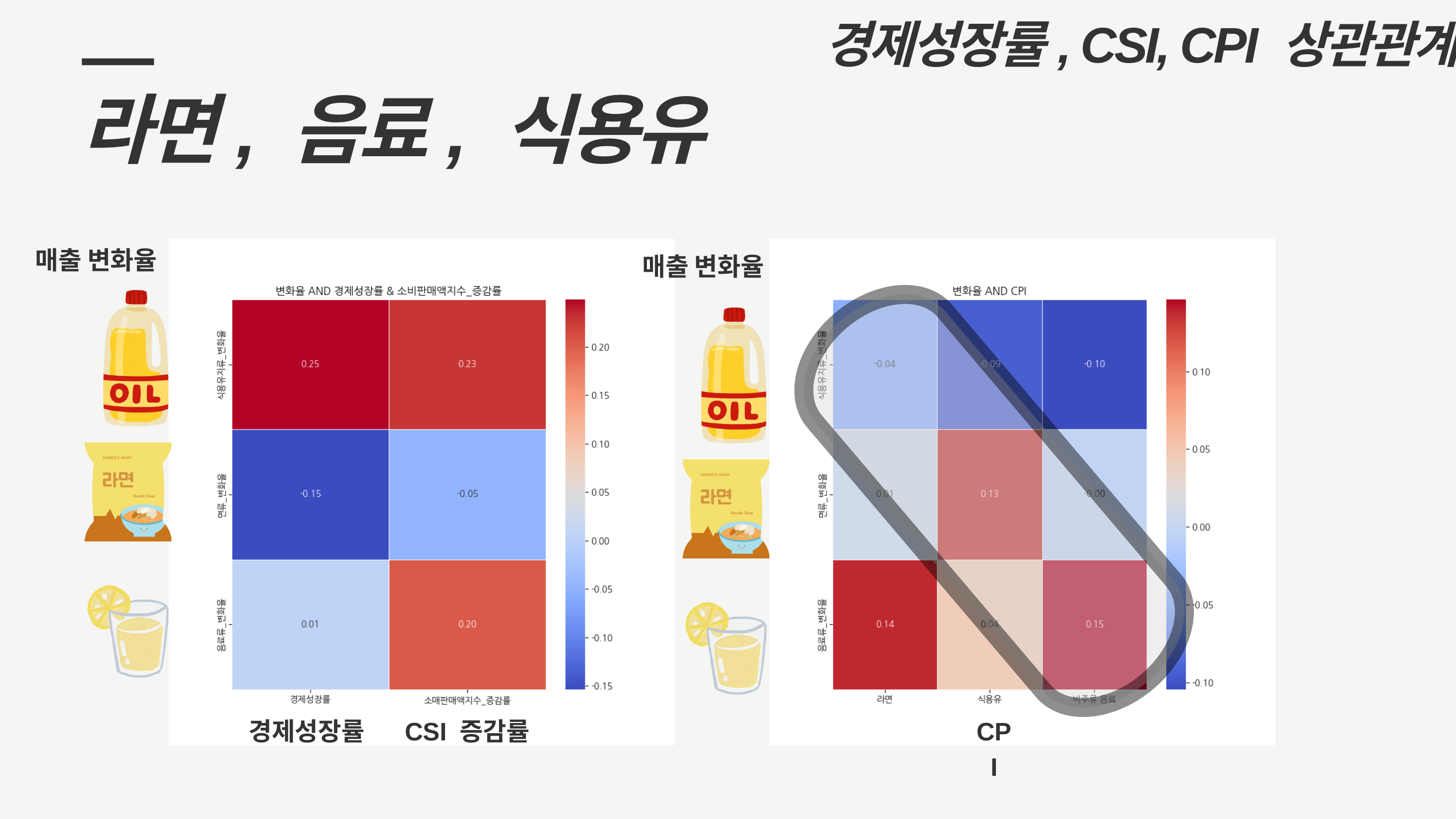

경제성장률, CSI, CPI 상관관계

라면, 음료, 식용유

매출 변화율
매출 변화율

경제성장률
CSI 증감률
CPI